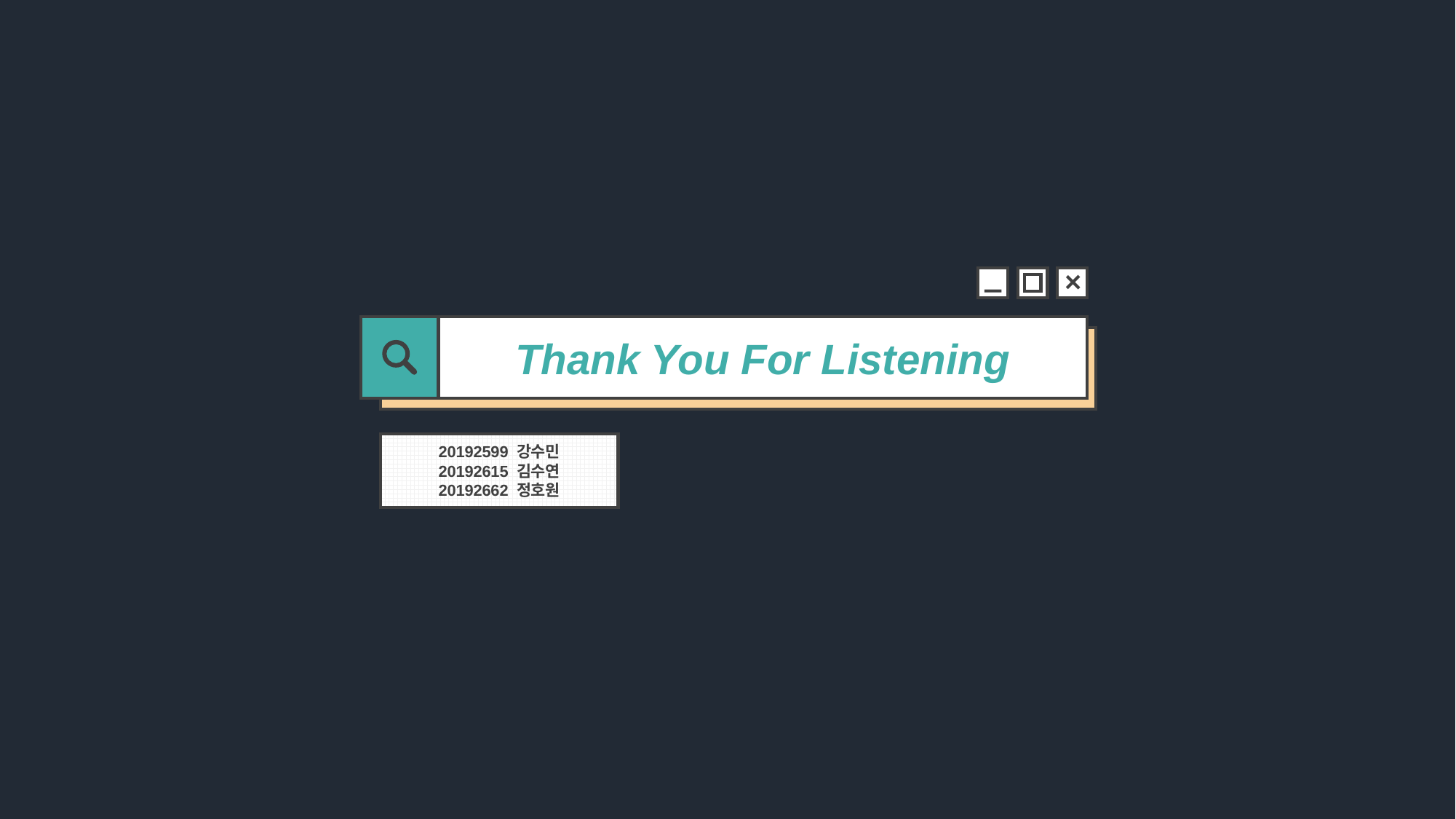

Thank You For Listening

20192599 강수민
20192615 김수연
20192662 정호원